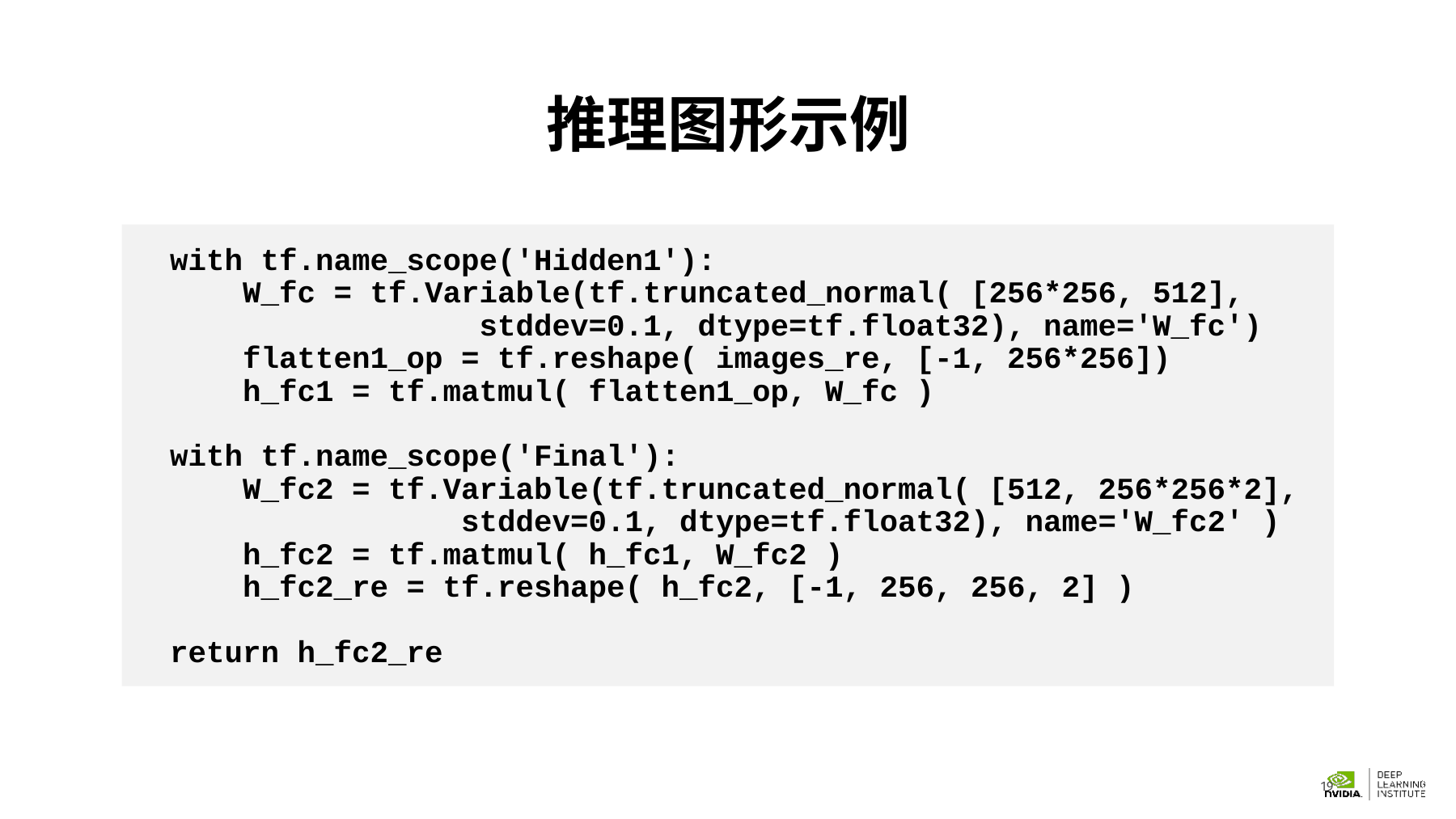

# 推理图形示例

with tf.name_scope('Hidden1'):
    W_fc = tf.Variable(tf.truncated_normal( [256*256, 512],
                 stddev=0.1, dtype=tf.float32), name='W_fc')
    flatten1_op = tf.reshape( images_re, [-1, 256*256])
    h_fc1 = tf.matmul( flatten1_op, W_fc )

with tf.name_scope('Final'):
    W_fc2 = tf.Variable(tf.truncated_normal( [512, 256*256*2],
                stddev=0.1, dtype=tf.float32), name='W_fc2' )
    h_fc2 = tf.matmul( h_fc1, W_fc2 )
    h_fc2_re = tf.reshape( h_fc2, [-1, 256, 256, 2] )

return h_fc2_re